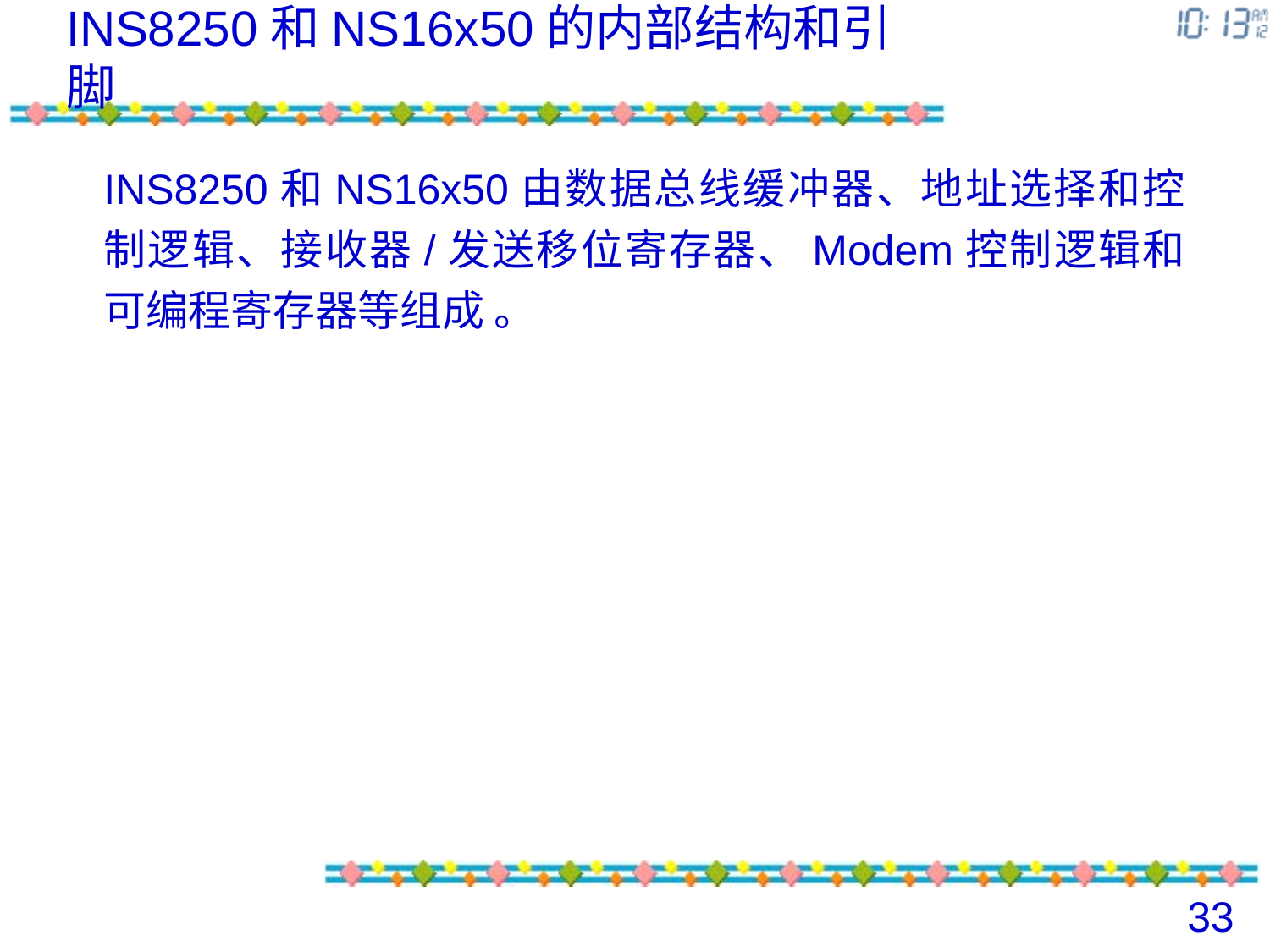

INS8250和NS16x50的内部结构和引脚
INS8250和NS16x50由数据总线缓冲器、地址选择和控制逻辑、接收器/发送移位寄存器、Modem控制逻辑和可编程寄存器等组成 。